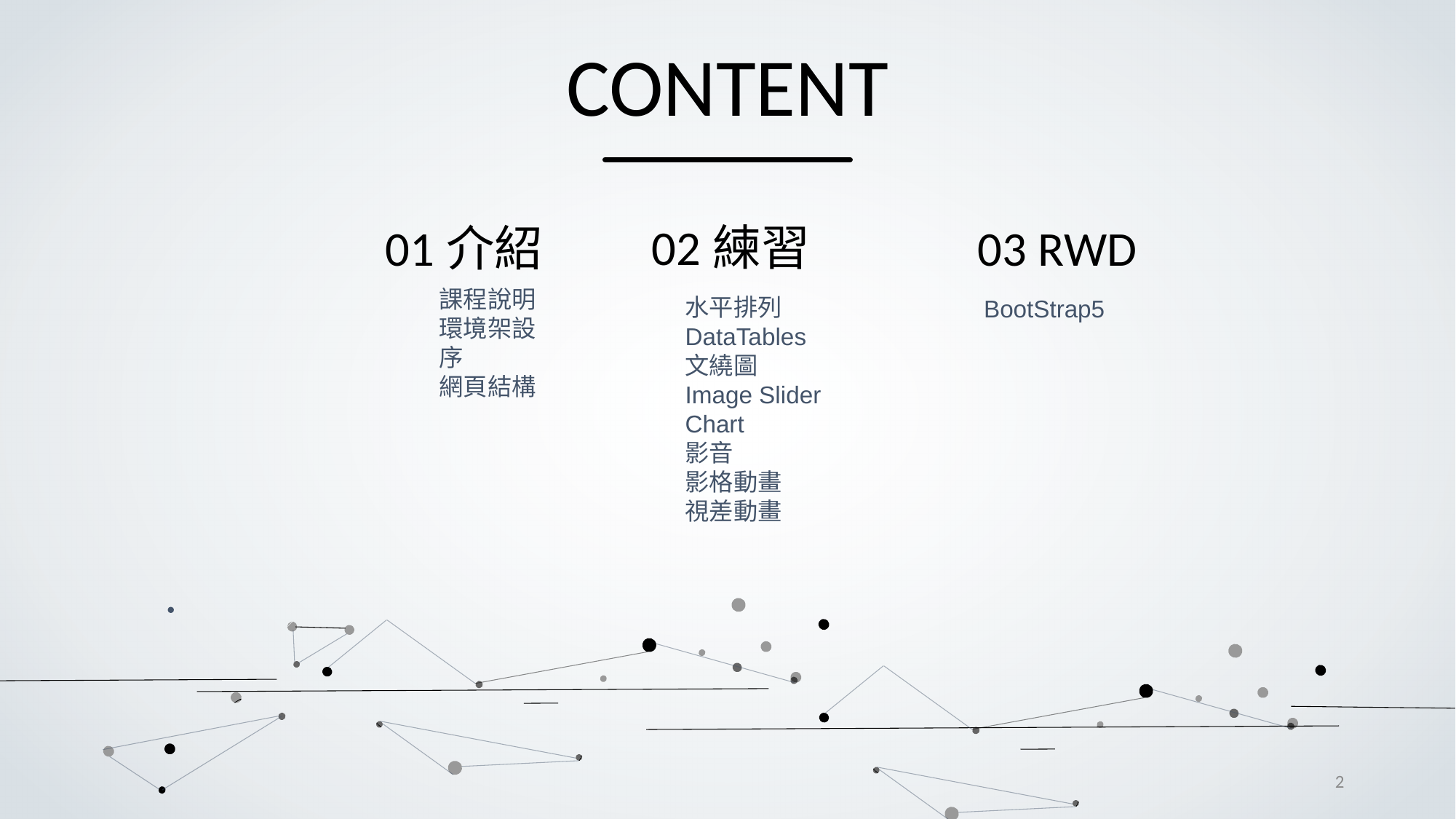

CONTENT
02練習
01介紹
03 RWD
課程說明
環境架設
序
網頁結構

水平排列
DataTables
文繞圖
Image Slider
Chart
影音
影格動畫
視差動畫
BootStrap5

2